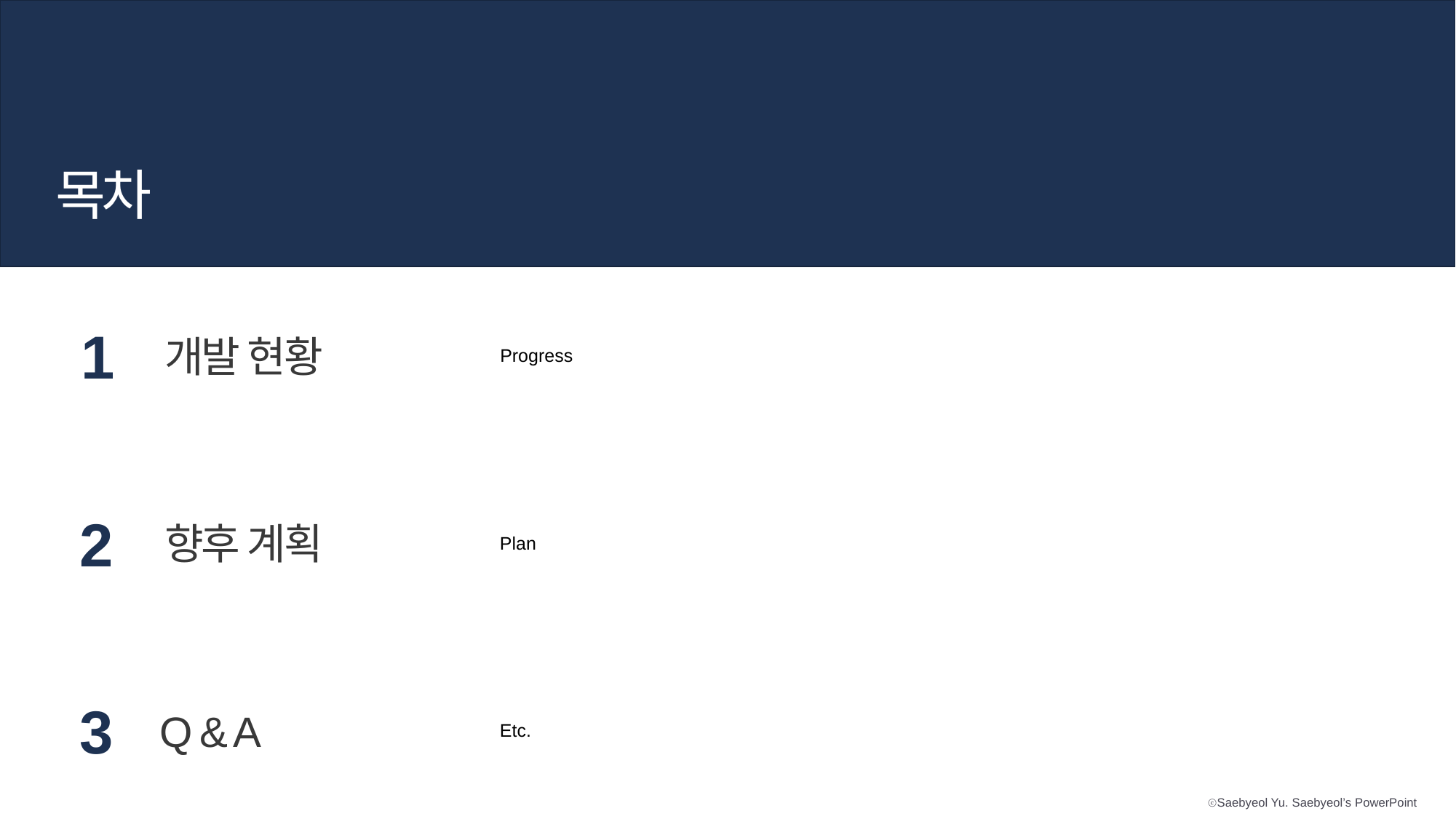

목차
1
개발 현황
Progress
2
향후 계획
Plan
3
Q & A
Etc.